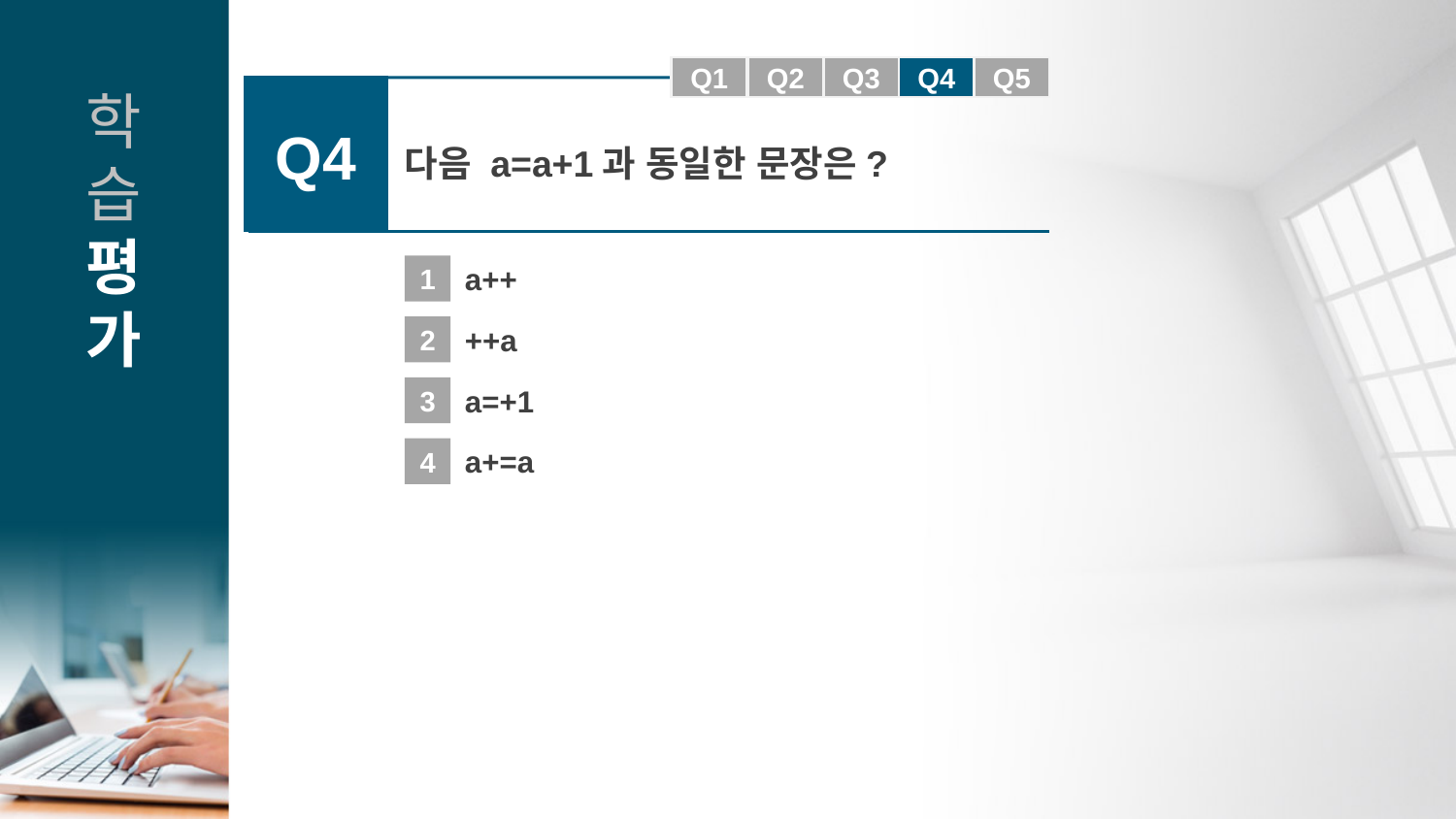

Q1
Q1
Q2
Q3
Q4
Q5
Q4
다음 a=a+1과 동일한 문장은?
1
a++
2
++a
3
a=+1
4
a+=a